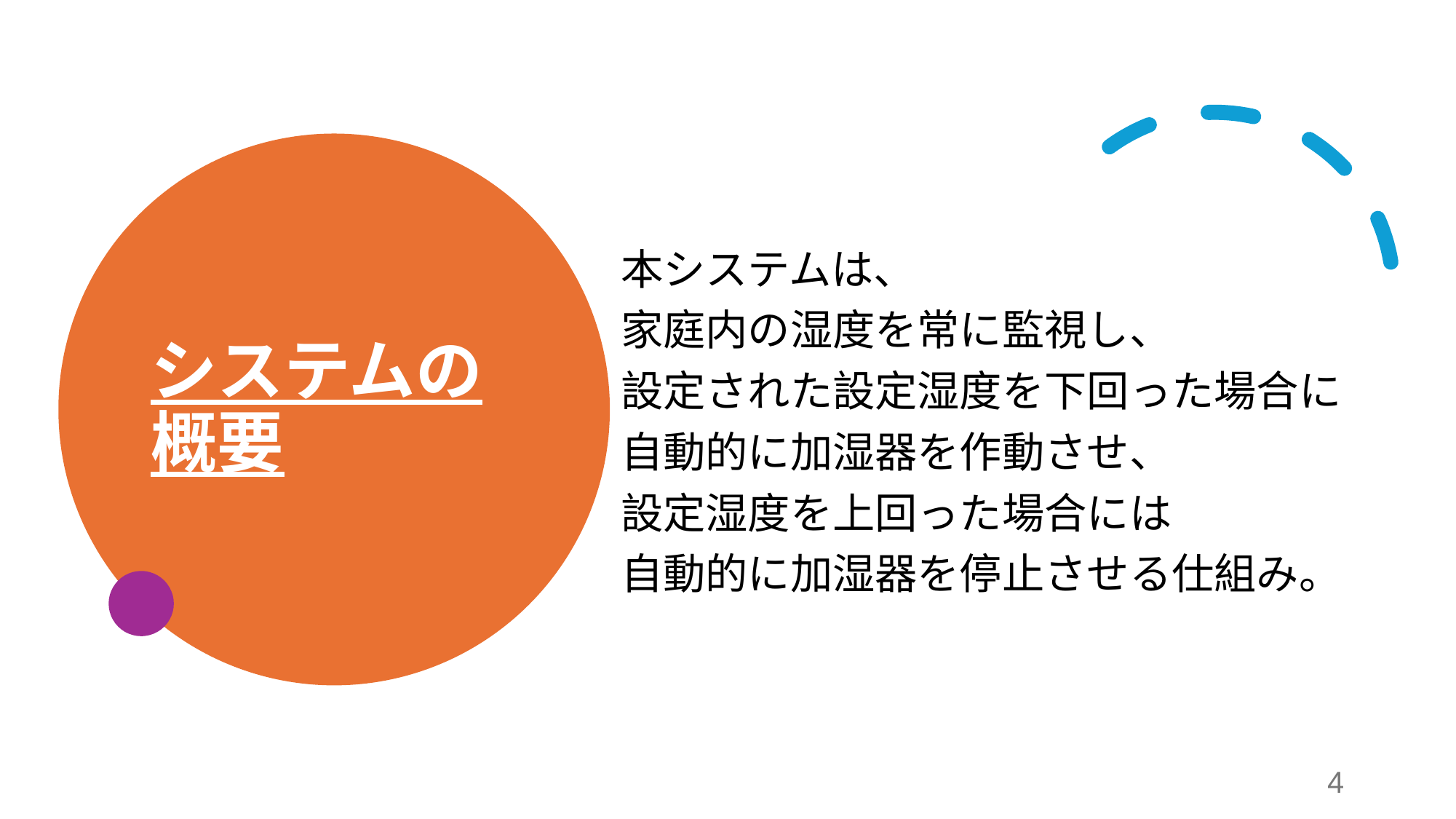

# システムの概要
本システムは、
家庭内の湿度を常に監視し、
設定された設定湿度を下回った場合に
自動的に加湿器を作動させ、
設定湿度を上回った場合には
自動的に加湿器を停止させる仕組み。

4